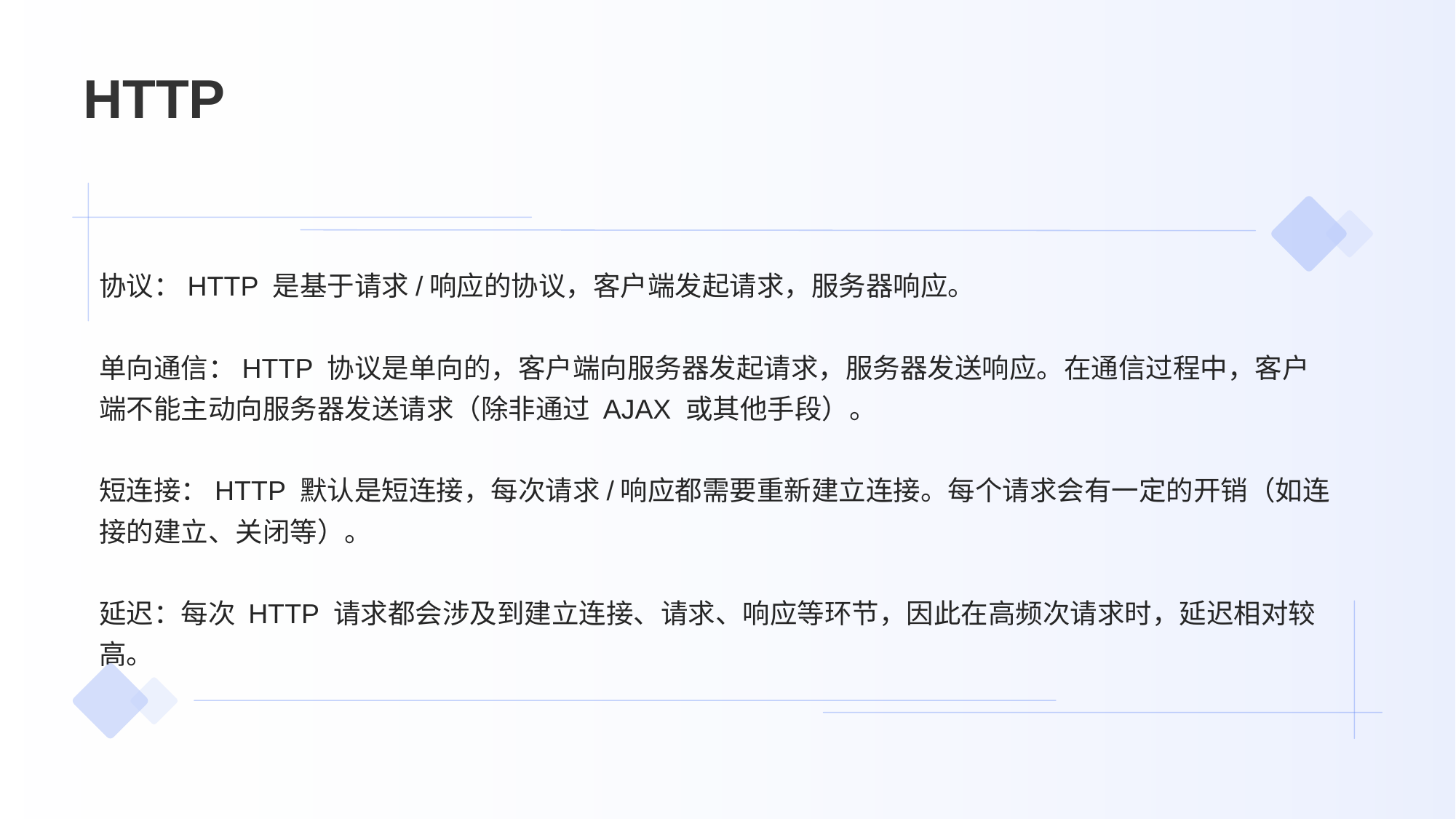

# HTTP

协议：HTTP 是基于请求/响应的协议，客户端发起请求，服务器响应。

单向通信：HTTP 协议是单向的，客户端向服务器发起请求，服务器发送响应。在通信过程中，客户端不能主动向服务器发送请求（除非通过 AJAX 或其他手段）。

短连接：HTTP 默认是短连接，每次请求/响应都需要重新建立连接。每个请求会有一定的开销（如连接的建立、关闭等）。

延迟：每次 HTTP 请求都会涉及到建立连接、请求、响应等环节，因此在高频次请求时，延迟相对较高。